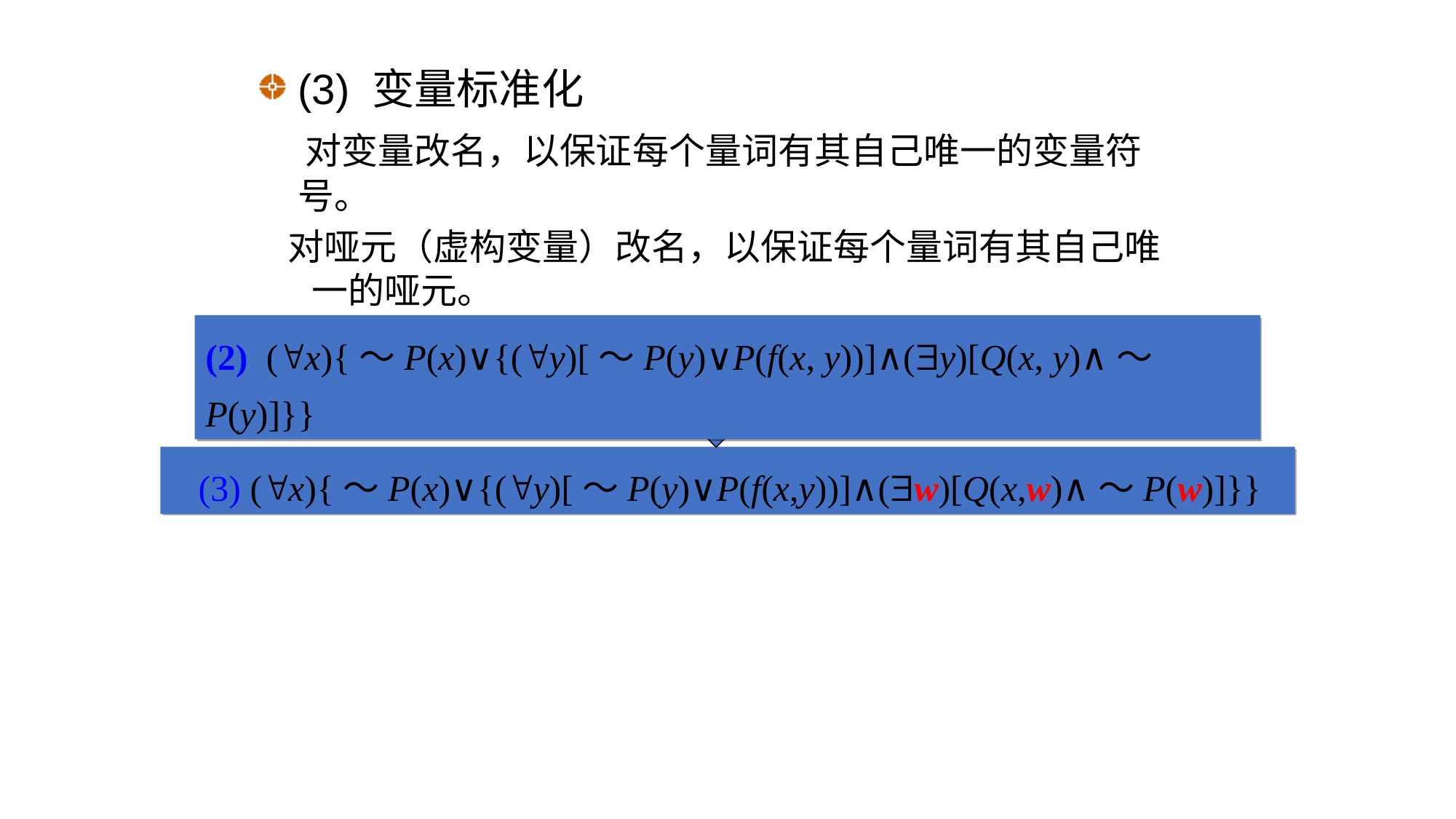

(3) 变量标准化
    对变量改名，以保证每个量词有其自己唯一的变量符号。
 对哑元（虚构变量）改名，以保证每个量词有其自己唯一的哑元。

(2)  (∀x){～P(x)∨{(∀y)[～P(y)∨P(f(x, y))]∧(∃y)[Q(x, y)∧～P(y)]}}

   (3) (∀x){～P(x)∨{(∀y)[～P(y)∨P(f(x,y))]∧(∃w)[Q(x,w)∧～P(w)]}}